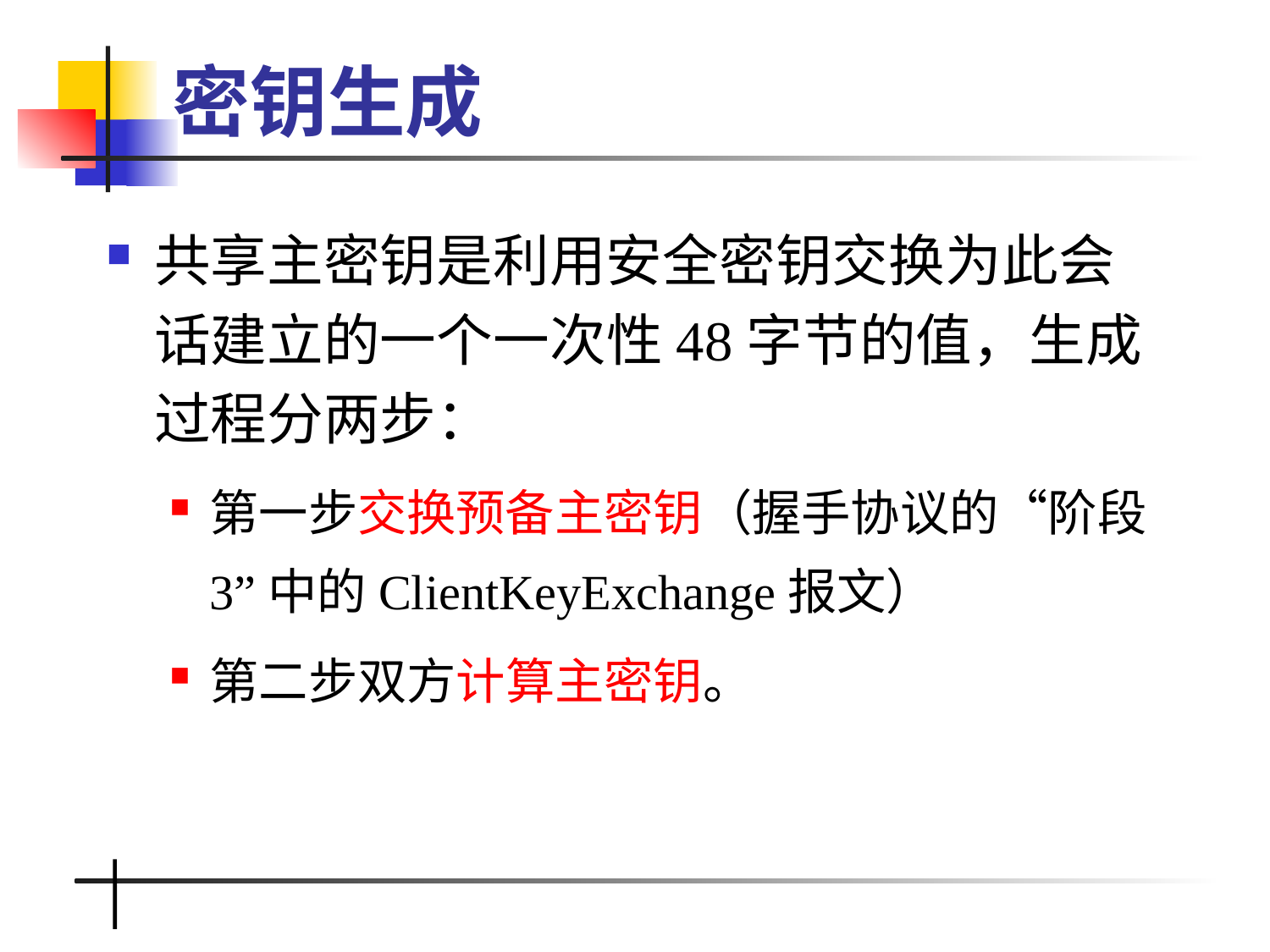

# 密钥生成
共享主密钥是利用安全密钥交换为此会话建立的一个一次性48字节的值，生成过程分两步：
第一步交换预备主密钥（握手协议的“阶段3”中的ClientKeyExchange报文）
第二步双方计算主密钥。